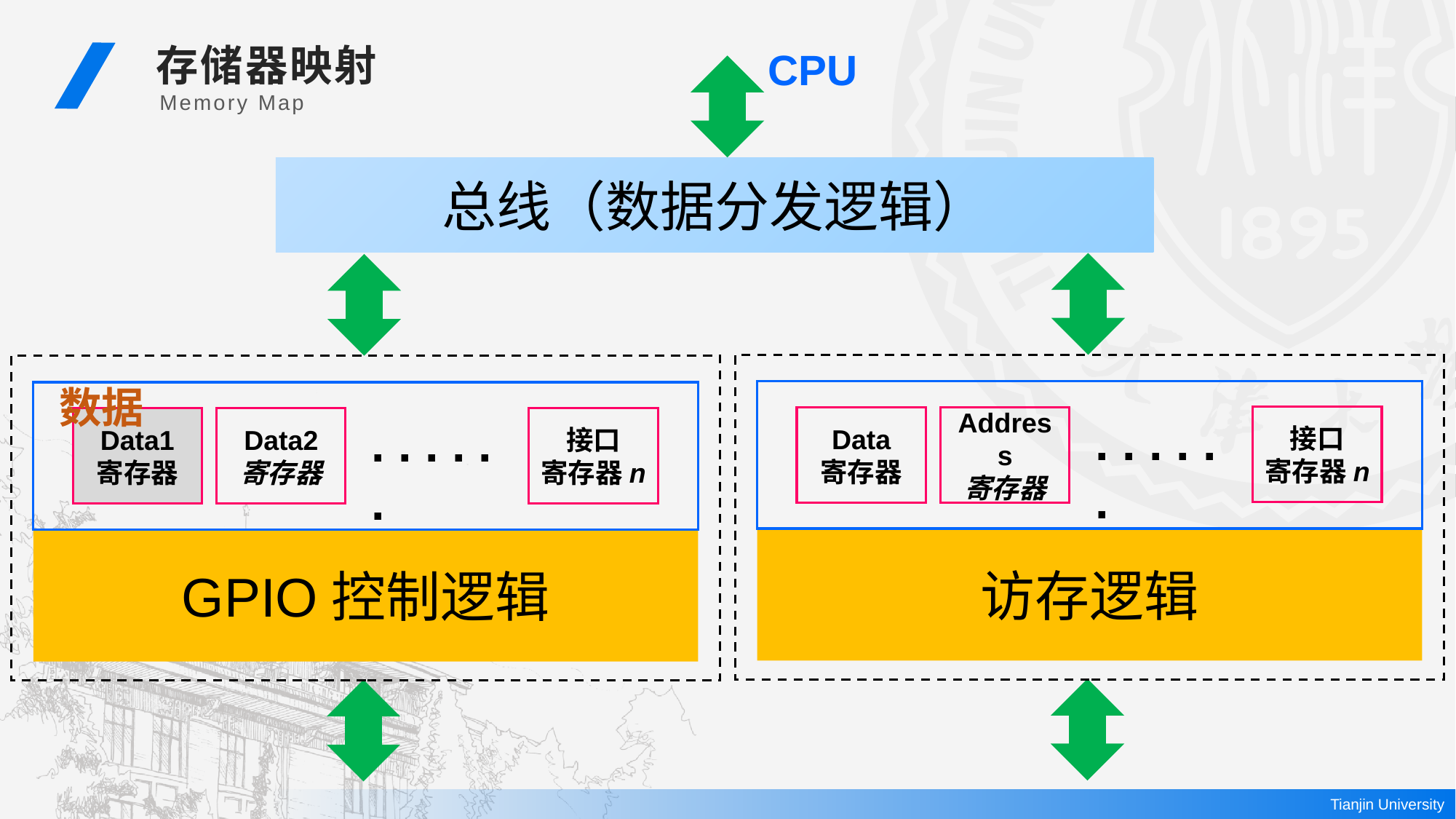

存储器映射
Memory Map
CPU

总线（数据分发逻辑）

数据

. . . . . .
接口
寄存器n
Data
寄存器
Address
寄存器
. . . . . .
接口
寄存器n
Data1
寄存器
Data2
寄存器
访存逻辑
GPIO控制逻辑